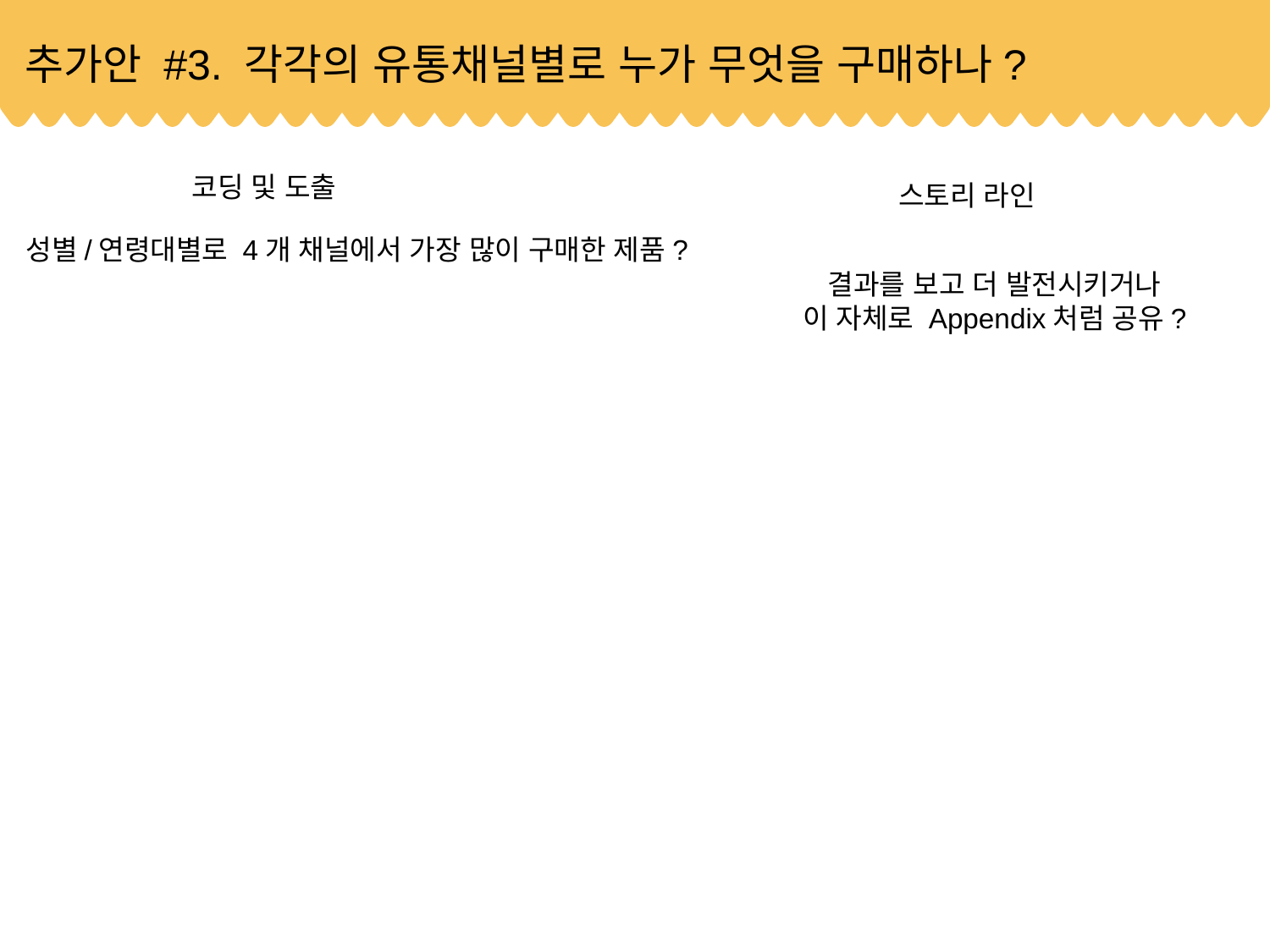

추가안 #3. 각각의 유통채널별로 누가 무엇을 구매하나?
코딩 및 도출
스토리 라인
성별/연령대별로 4개 채널에서 가장 많이 구매한 제품?
결과를 보고 더 발전시키거나
이 자체로 Appendix처럼 공유?